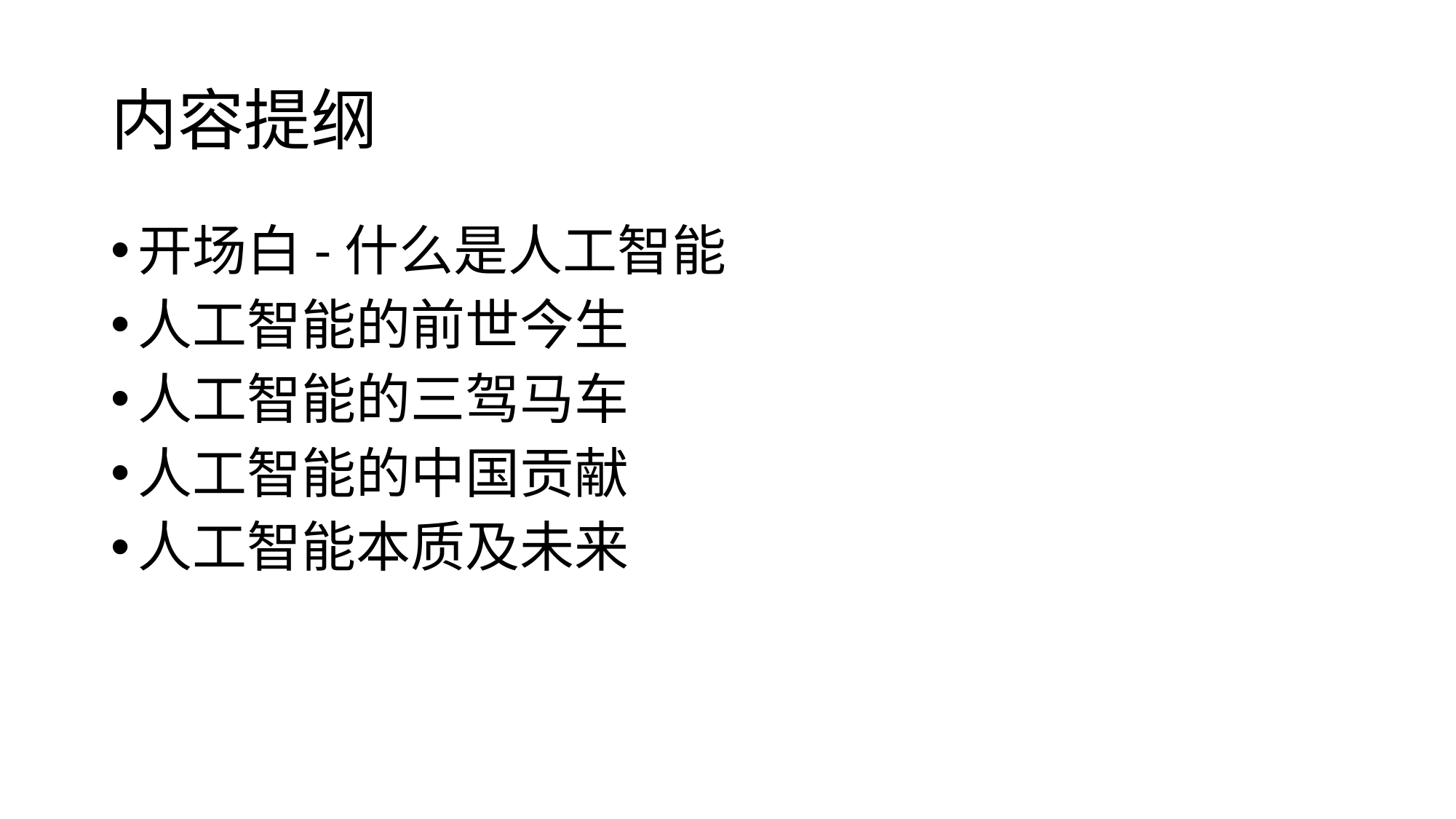

# 内容提纲
开场白-什么是人工智能
人工智能的前世今生
人工智能的三驾马车
人工智能的中国贡献
人工智能本质及未来